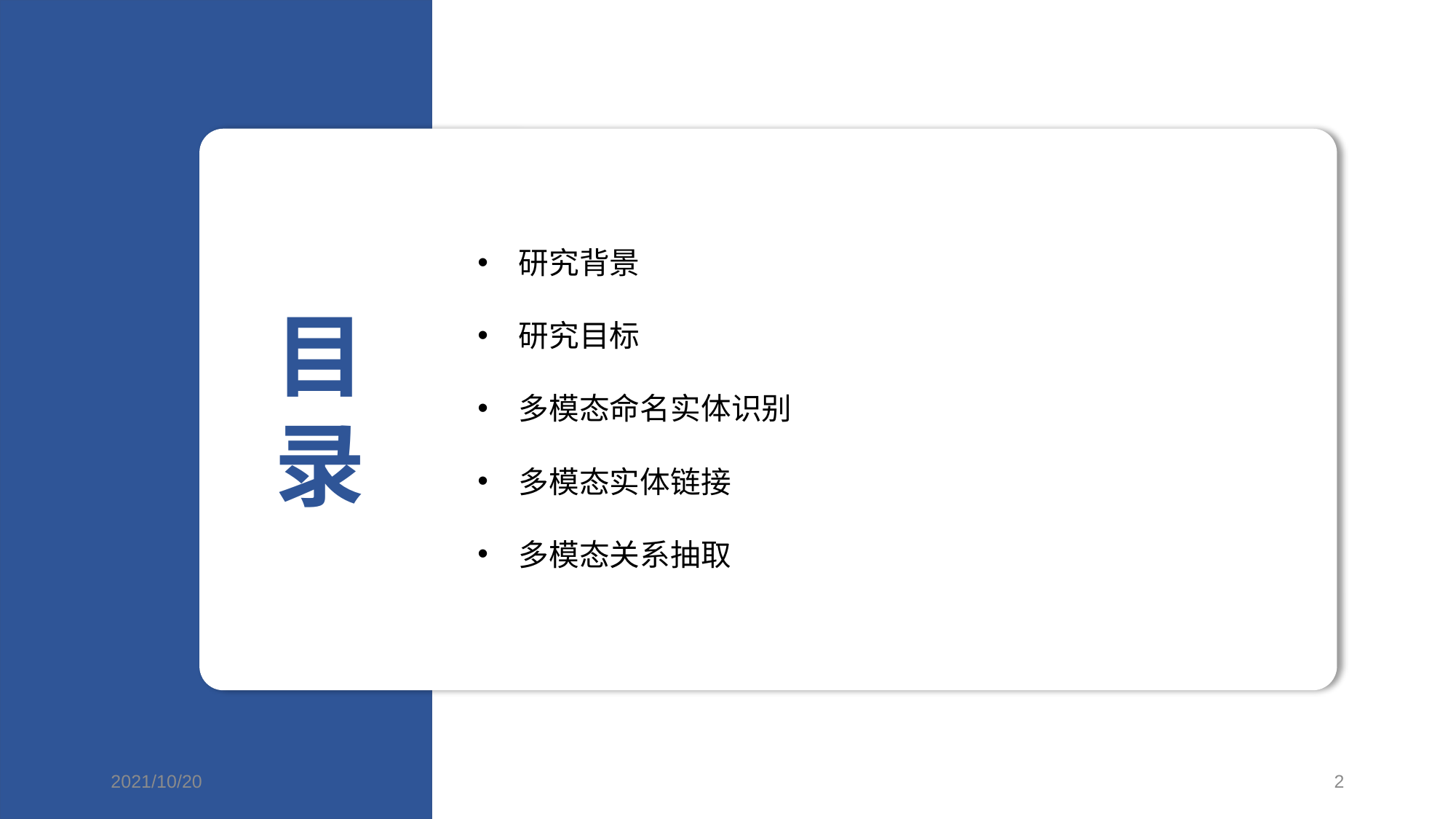

研究背景

研究目标

多模态命名实体识别

多模态实体链接

多模态关系抽取
2021/10/20

2